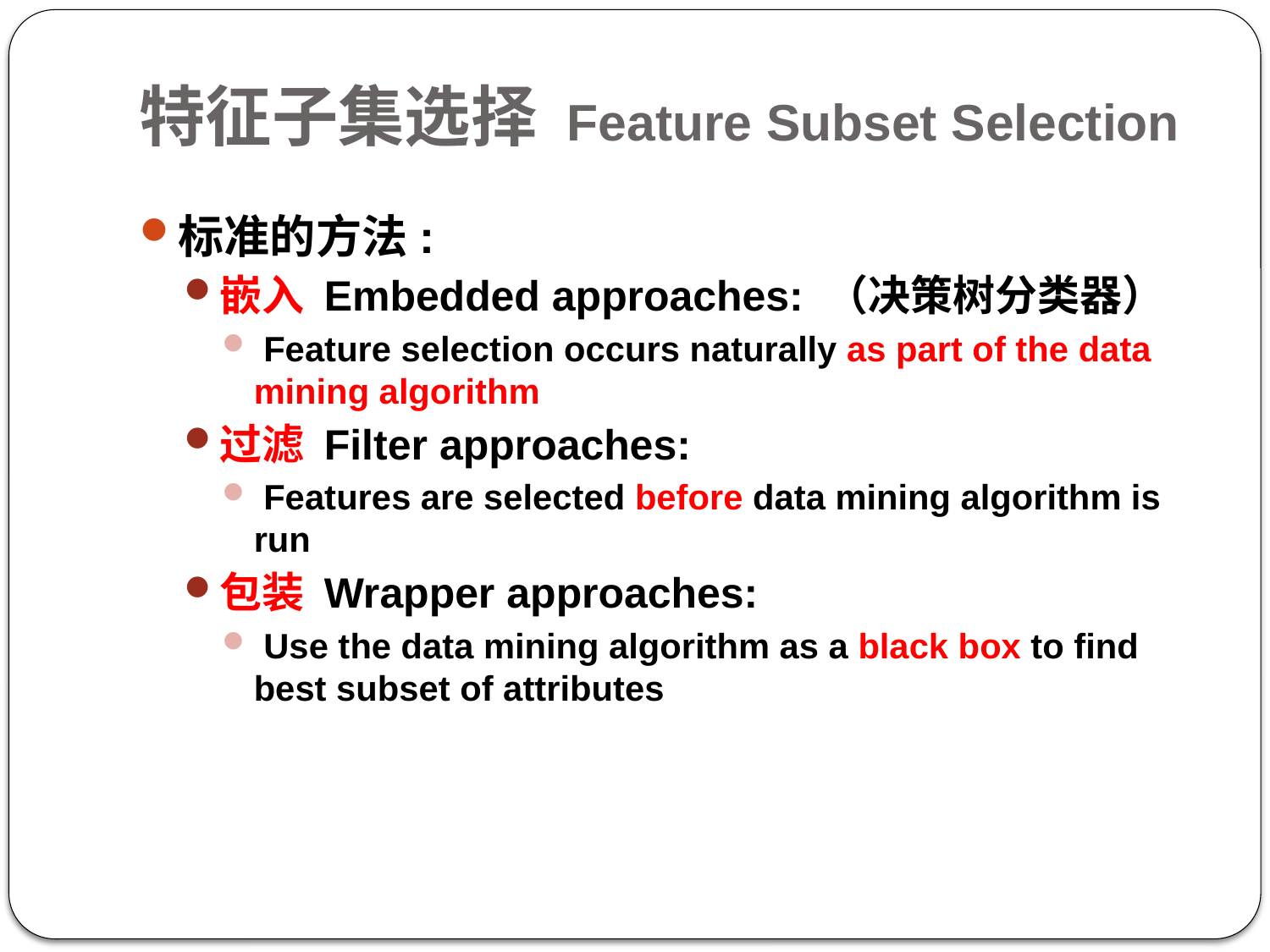

# 特征子集选择 Feature Subset Selection
标准的方法:
嵌入 Embedded approaches: （决策树分类器）
 Feature selection occurs naturally as part of the data mining algorithm
过滤 Filter approaches:
 Features are selected before data mining algorithm is run
包装 Wrapper approaches:
 Use the data mining algorithm as a black box to find best subset of attributes